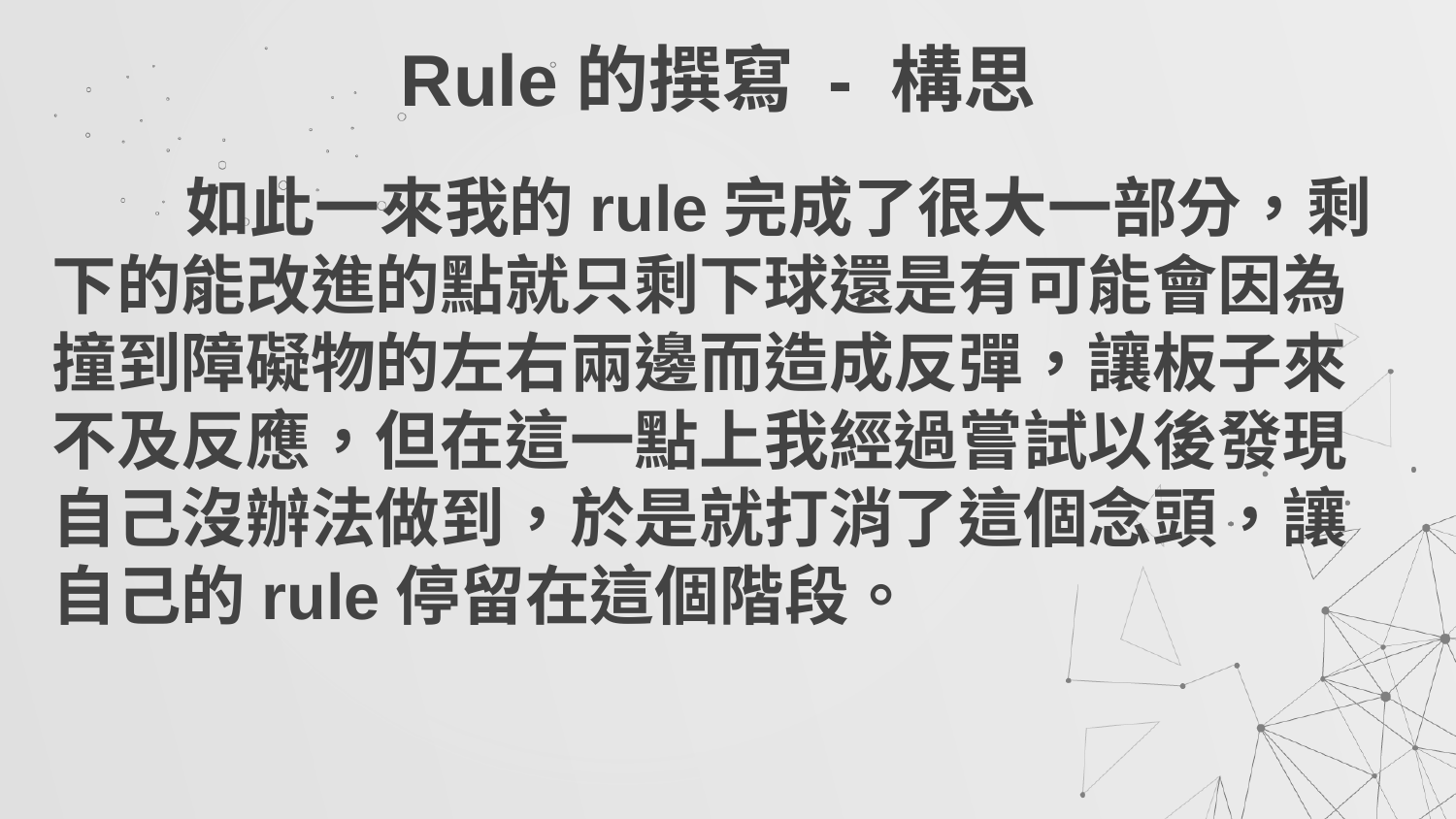

Rule的撰寫 - 構思
# 如此一來我的rule完成了很大一部分，剩下的能改進的點就只剩下球還是有可能會因為撞到障礙物的左右兩邊而造成反彈，讓板子來不及反應，但在這一點上我經過嘗試以後發現自己沒辦法做到，於是就打消了這個念頭，讓自己的rule停留在這個階段。